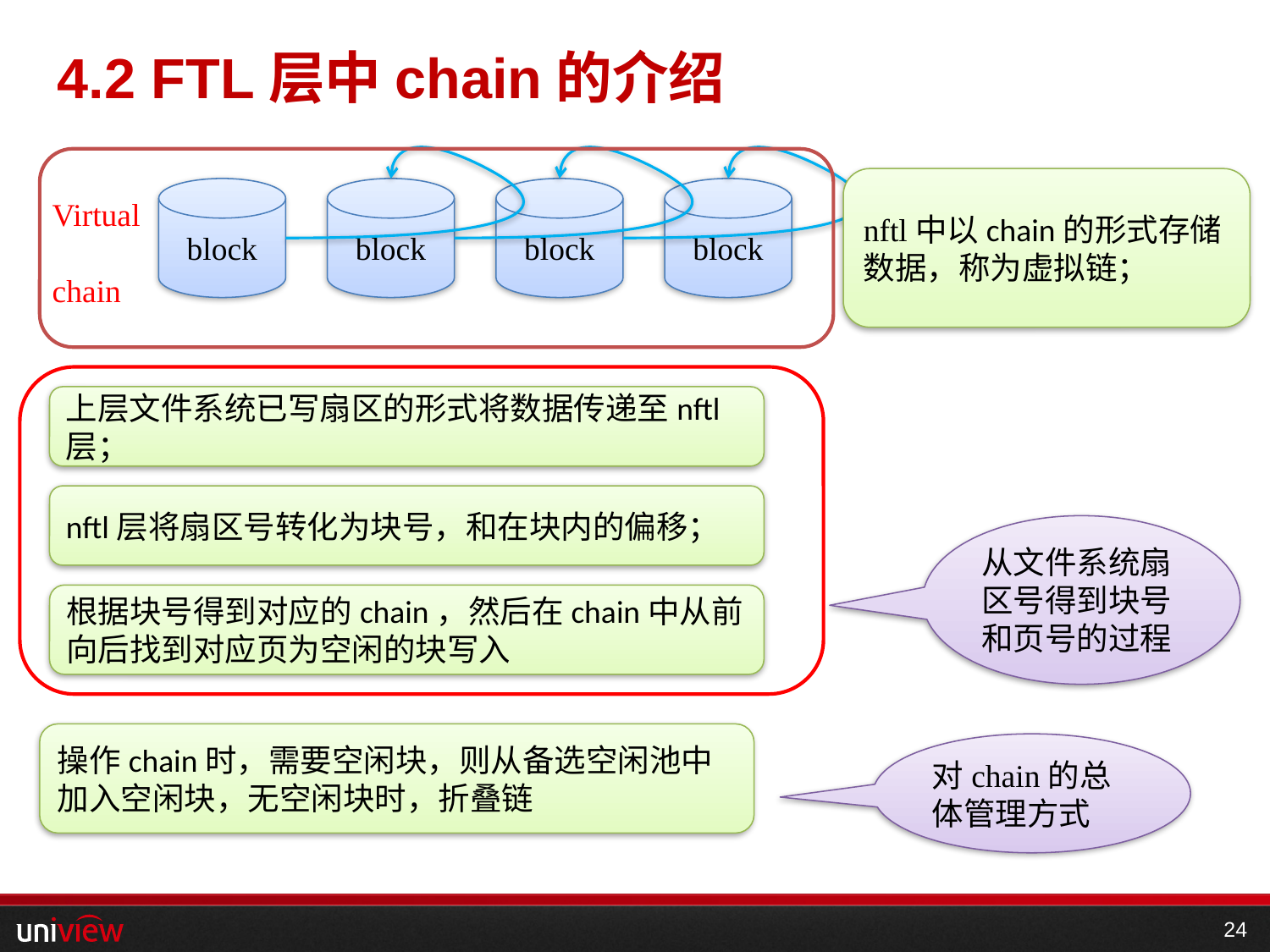

# 4.2 FTL层中chain的介绍

block
block
block
block
Virtual
chain
nftl中以chain的形式存储数据，称为虚拟链；

上层文件系统已写扇区的形式将数据传递至nftl层；
nftl层将扇区号转化为块号，和在块内的偏移；
从文件系统扇区号得到块号和页号的过程
根据块号得到对应的chain，然后在chain中从前向后找到对应页为空闲的块写入
操作chain时，需要空闲块，则从备选空闲池中加入空闲块，无空闲块时，折叠链
对chain的总体管理方式